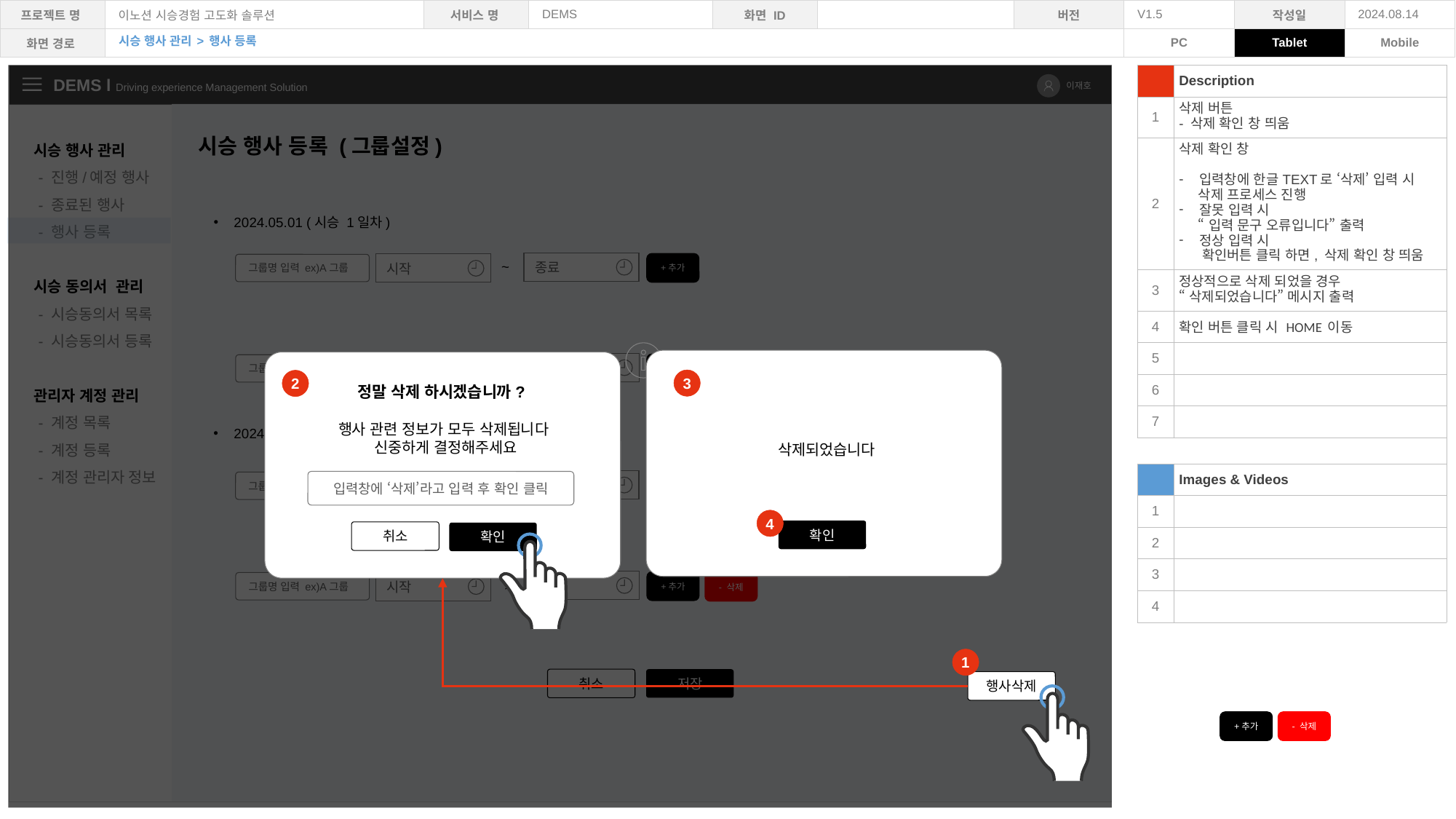

시승 행사 관리 > 행사 등록

|  | Description |
| --- | --- |
| 1 | 삭제 버튼 - 삭제 확인 창 띄움 |
| 2 | 삭제 확인 창 입력창에 한글TEXT로 ‘삭제’ 입력 시 삭제 프로세스 진행 잘못 입력 시 “입력 문구 오류입니다” 출력 정상 입력 시 확인버튼 클릭 하면, 삭제 확인 창 띄움 |
| 3 | 정상적으로 삭제 되었을 경우 “삭제되었습니다” 메시지 출력 |
| 4 | 확인 버튼 클릭 시 HOME 이동 |
| 5 |  |
| 6 |  |
| 7 |  |
|  |  |
|  | Images & Videos |
| 1 |  |
| 2 |  |
| 3 |  |
| 4 |  |

DEMS l Driving experience Management Solution

이재호

시승 행사 관리
 - 진행/예정 행사
 - 종료된 행사
 - 행사 등록

시승 동의서  관리
 - 시승동의서 목록
 - 시승동의서 등록

관리자 계정 관리
 - 계정 목록
 - 계정 등록
 - 계정 관리자 정보

시승 행사 등록 (그룹설정)
2024.05.01 (시승 1일차)

~
종료

그룹명 입력 ex)A그룹
시작

+추가

~
종료

그룹명 입력 ex)A그룹
시작

+추가
- 삭제
3
2
정말 삭제 하시겠습니까?

행사 관련 정보가 모두 삭제됩니다
신중하게 결정해주세요
2024.05.02 (시승 2일차)
삭제되었습니다
~
종료

그룹명 입력 ex)A그룹
입력창에 ‘삭제’라고 입력 후 확인 클릭
시작

+추가
4
확인
취소
확인

종료

그룹명 입력 ex)A그룹
시작

+추가
- 삭제
~
1
취소
저장
행사삭제

+추가
- 삭제